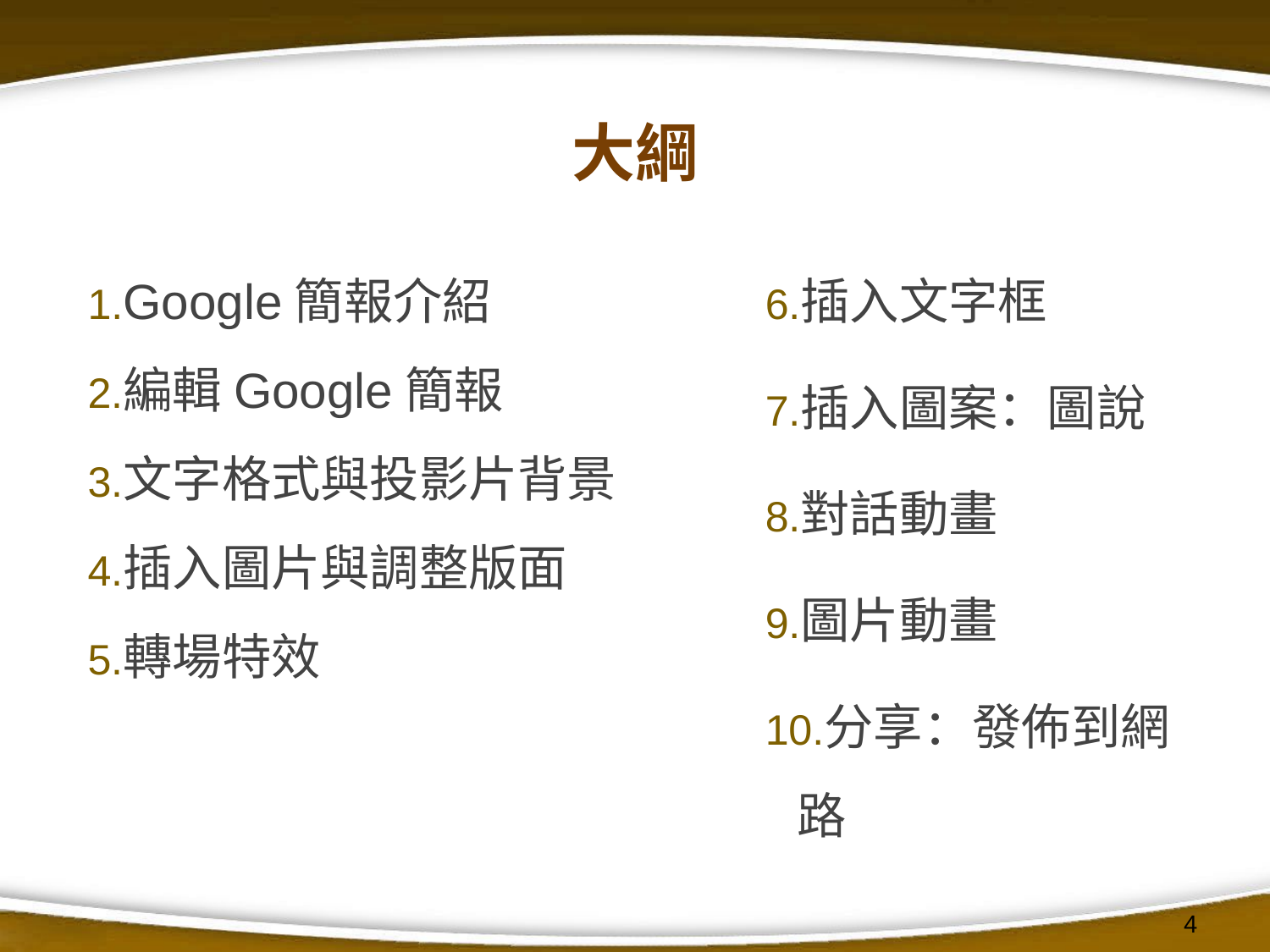

# 大綱
Google簡報介紹
編輯Google簡報
文字格式與投影片背景
插入圖片與調整版面
轉場特效
插入文字框
插入圖案：圖說
對話動畫
圖片動畫
分享：發佈到網路
4